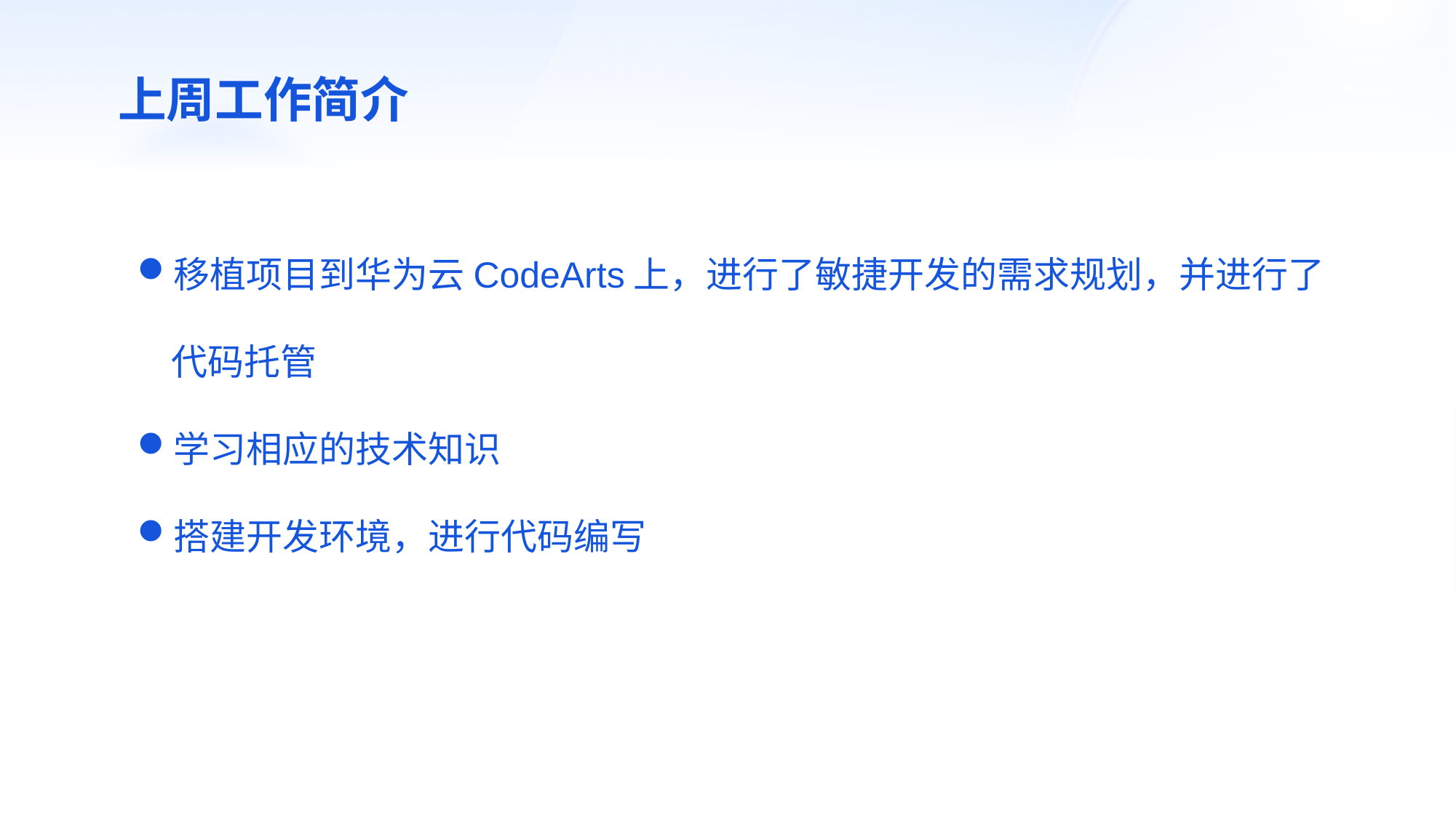

上周工作简介
移植项目到华为云CodeArts上，进行了敏捷开发的需求规划，并进行了代码托管
学习相应的技术知识
搭建开发环境，进行代码编写